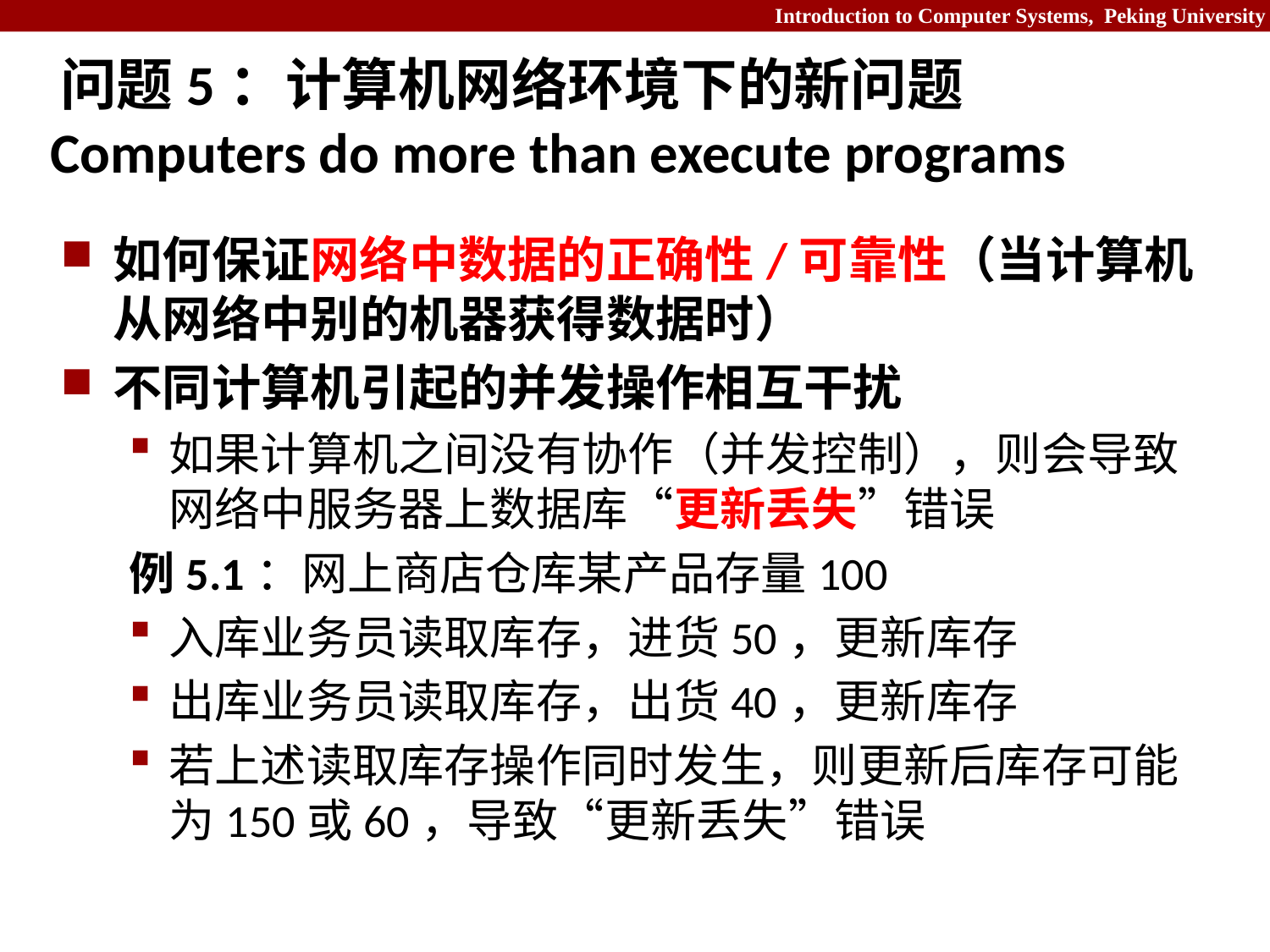

# 问题5：计算机网络环境下的新问题 Computers do more than execute programs
如何保证网络中数据的正确性/可靠性（当计算机从网络中别的机器获得数据时）
不同计算机引起的并发操作相互干扰
如果计算机之间没有协作（并发控制），则会导致网络中服务器上数据库“更新丢失”错误
例5.1：网上商店仓库某产品存量100
入库业务员读取库存，进货50，更新库存
出库业务员读取库存，出货40，更新库存
若上述读取库存操作同时发生，则更新后库存可能为150或60，导致“更新丢失”错误